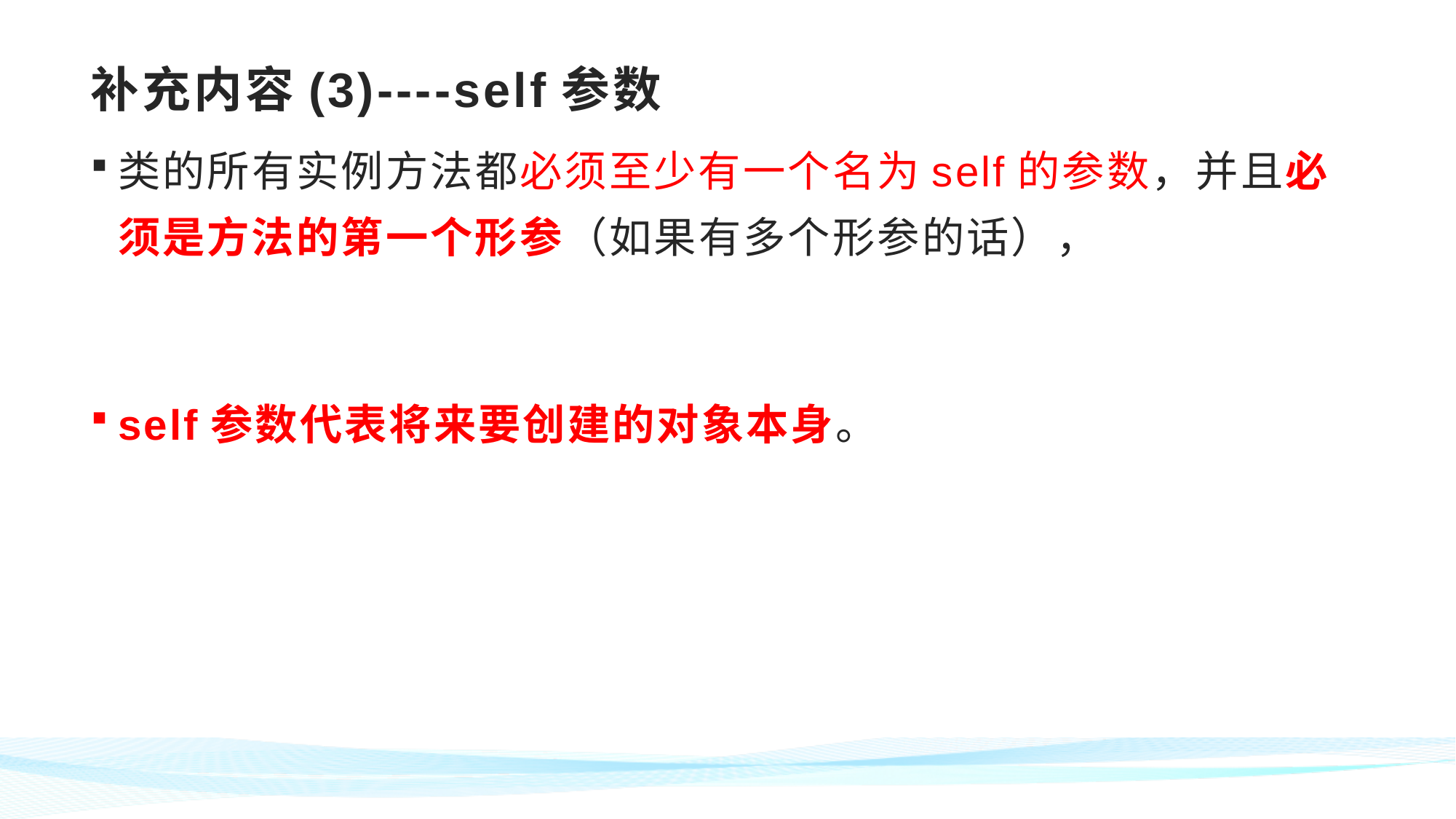

# 补充内容(3)----self参数
类的所有实例方法都必须至少有一个名为self的参数，并且必须是方法的第一个形参（如果有多个形参的话），

self参数代表将来要创建的对象本身。